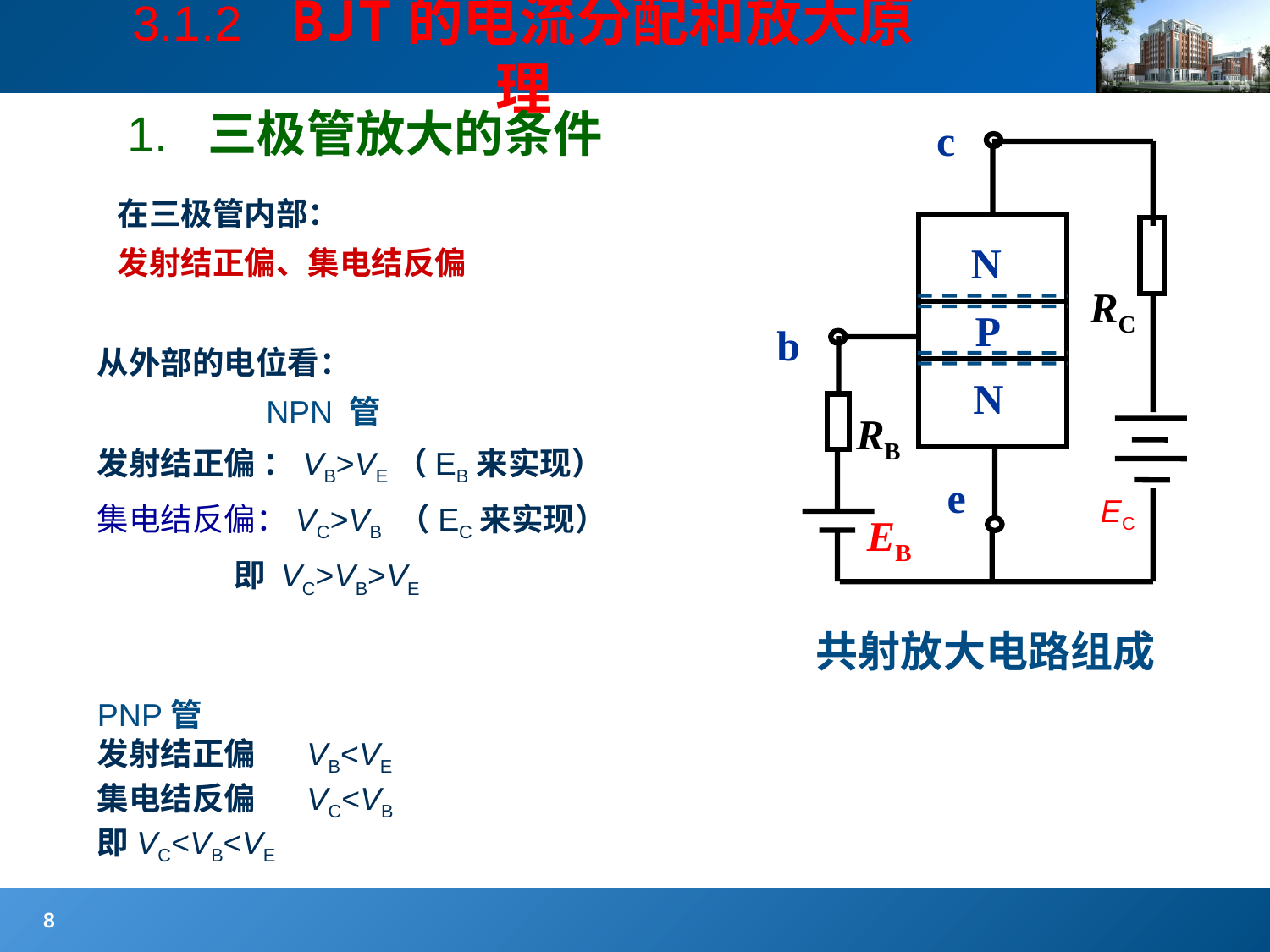

#
3.1.2   BJT的电流分配和放大原理
1.  三极管放大的条件
c
b
e

N
P
N

RC
EC

RB
EB
在三极管内部：
发射结正偏、集电结反偏
从外部的电位看：
                   NPN 管
发射结正偏 ：VB>VE（EB来实现）
集电结反偏：VC>VB （EC来实现）
                  即 VC>VB>VE
共射放大电路组成
PNP管
发射结正偏      VB<VE
集电结反偏      VC<VB
即VC<VB<VE